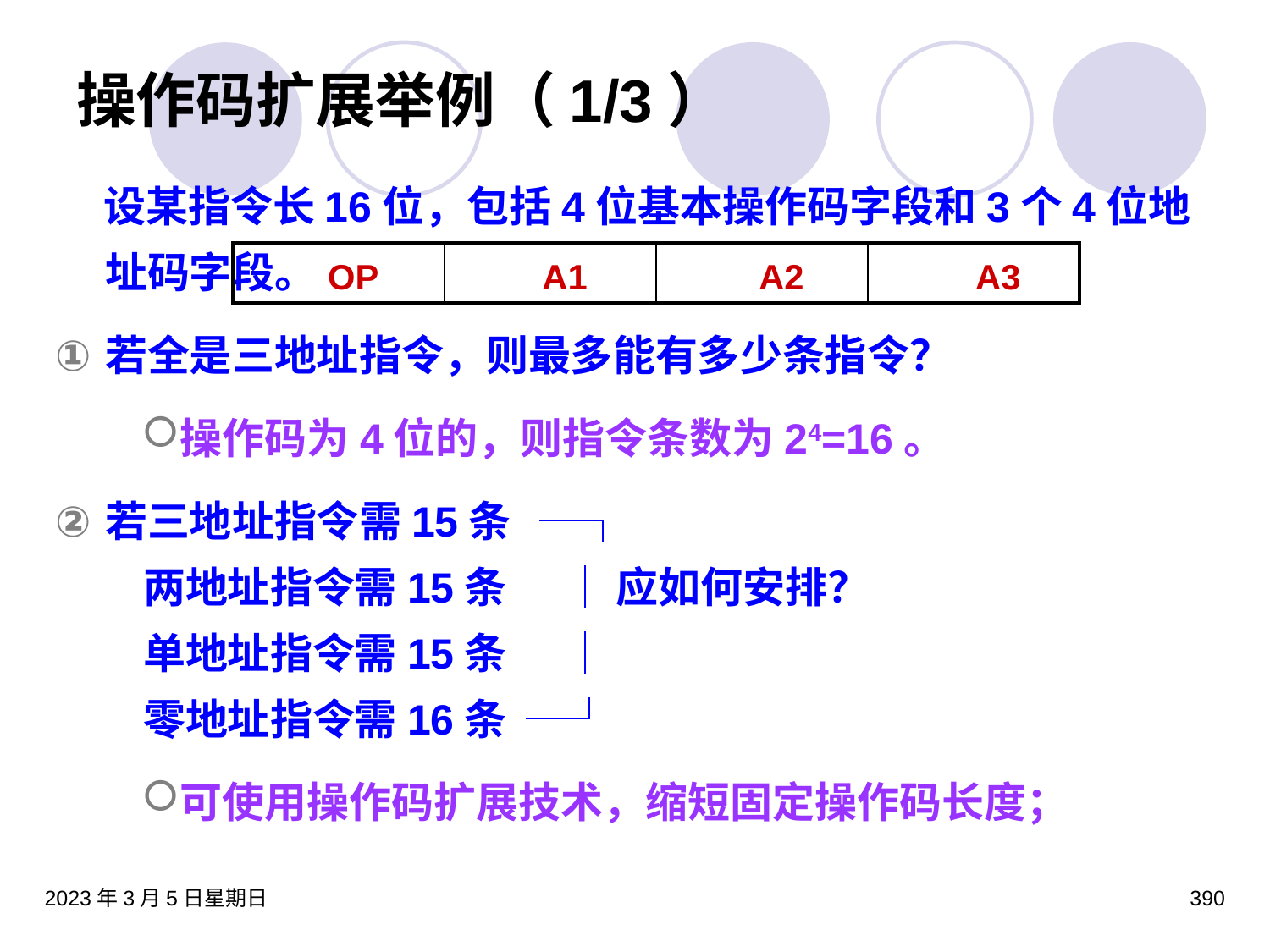

# 操作码扩展举例（1/3）
    设某指令长16位，包括4位基本操作码字段和3个4位地址码字段。
若全是三地址指令，则最多能有多少条指令？
操作码为4位的，则指令条数为24=16。
若三地址指令需15条   ─┐
    两地址指令需15条      │ 应如何安排？
    单地址指令需15条      │
    零地址指令需16条  ─┘
可使用操作码扩展技术，缩短固定操作码长度；
| OP | A1 | A2 | A3 |
| --- | --- | --- | --- |
2023年3月5日星期日
390